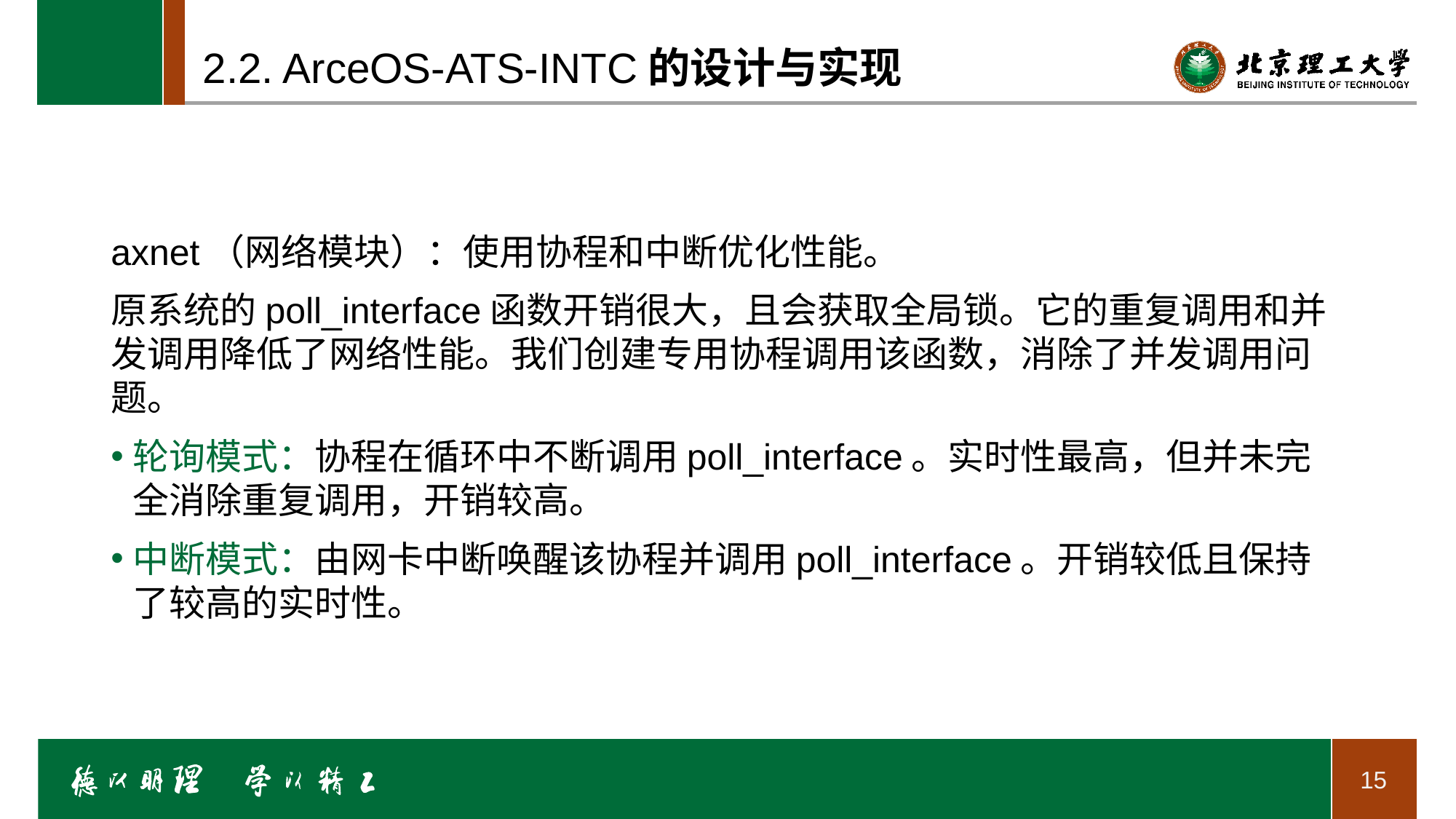

# 2.2. ArceOS-ATS-INTC的设计与实现
axnet（网络模块）：使用协程和中断优化性能。
原系统的poll_interface函数开销很大，且会获取全局锁。它的重复调用和并发调用降低了网络性能。我们创建专用协程调用该函数，消除了并发调用问题。
轮询模式：协程在循环中不断调用poll_interface。实时性最高，但并未完全消除重复调用，开销较高。
中断模式：由网卡中断唤醒该协程并调用poll_interface。开销较低且保持了较高的实时性。